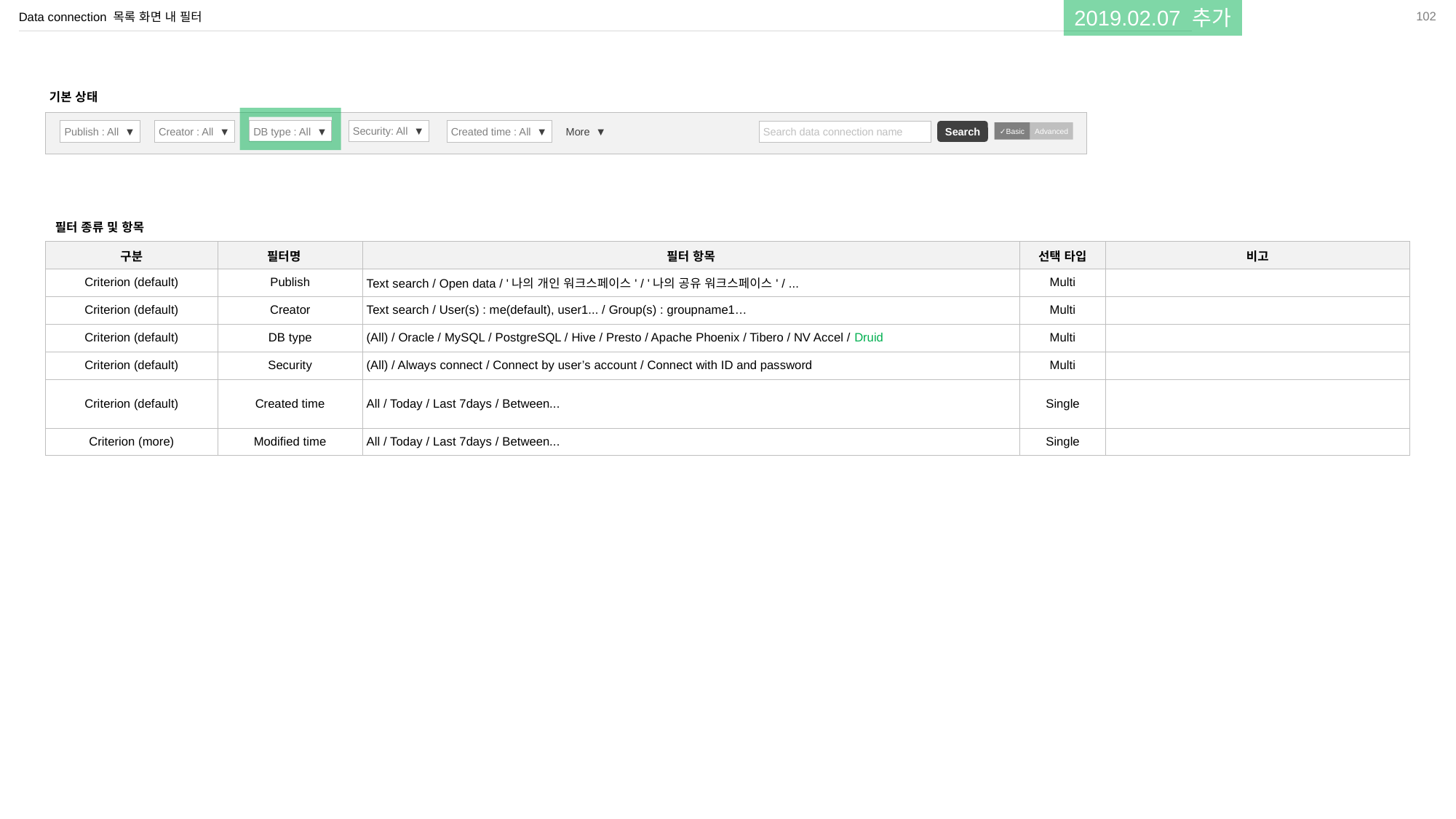

102
2019.02.07 추가
# Data connection 목록 화면 내 필터

기본 상태

Security: All  ▼
DB type : All  ▼
Publish : All  ▼
Creator : All  ▼
Created time : All  ▼
Search data connection name
Search
More  ▼
✓Basic
Advanced
필터 종류 및 항목
| 구분 | 필터명 | 필터 항목 | 선택 타입 | 비고 |
| --- | --- | --- | --- | --- |
| Criterion (default) | Publish | Text search / Open data / '나의 개인 워크스페이스' / '나의 공유 워크스페이스' / ... | Multi |  |
| Criterion (default) | Creator | Text search / User(s) : me(default), user1... / Group(s) : groupname1… | Multi |  |
| Criterion (default) | DB type | (All) / Oracle / MySQL / PostgreSQL / Hive / Presto / Apache Phoenix / Tibero / NV Accel / Druid | Multi |  |
| Criterion (default) | Security | (All) / Always connect / Connect by user’s account / Connect with ID and password | Multi |  |
| Criterion (default) | Created time | All / Today / Last 7days / Between... | Single |  |
| Criterion (more) | Modified time | All / Today / Last 7days / Between... | Single |  |